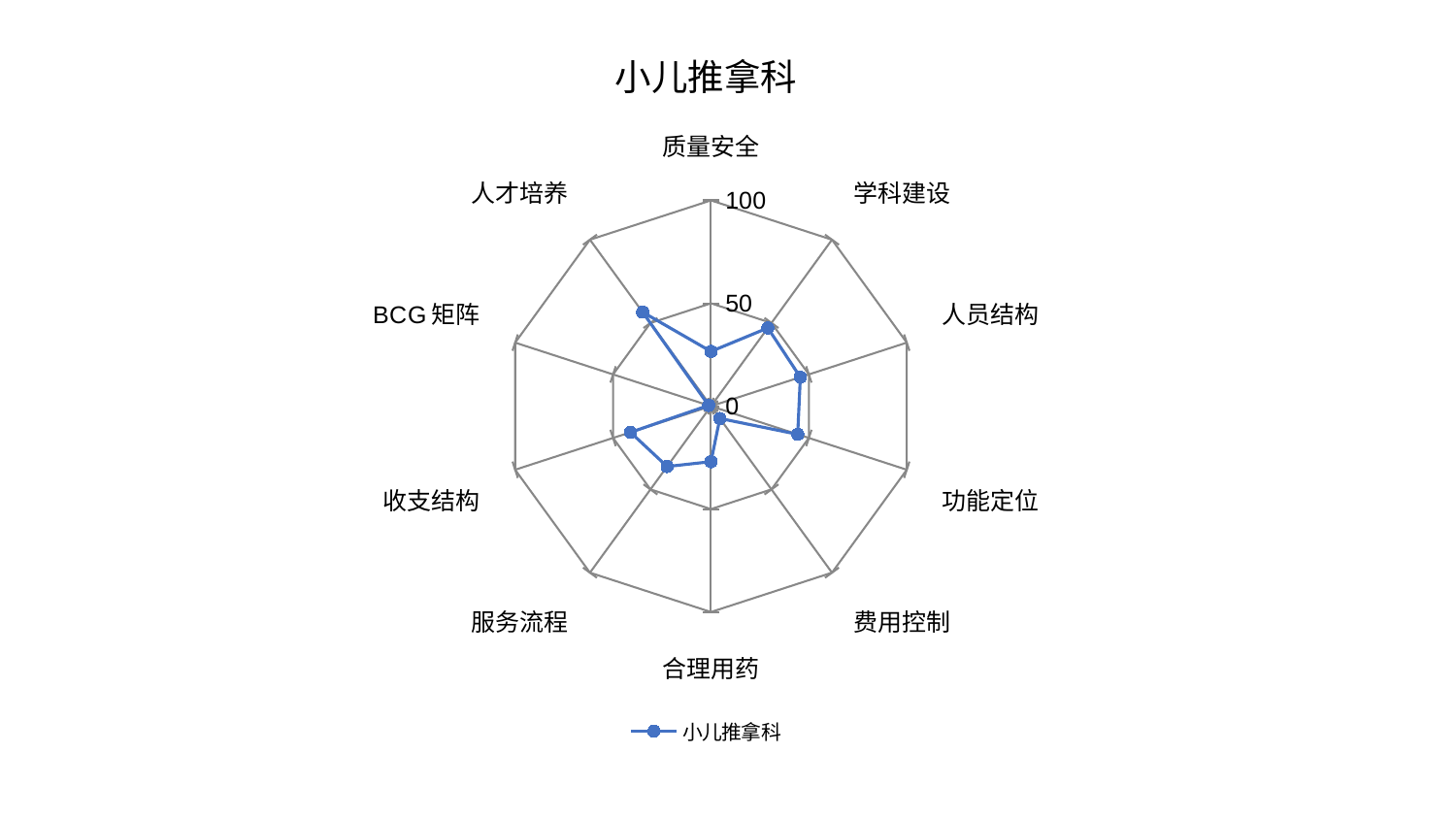

### Chart: 小儿推拿科

| Category | 小儿推拿科 |
|---|---|
| 质量安全 | 26.602594222074245 |
| 学科建设 | 47.00505766480931 |
| 人员结构 | 45.652988313318126 |
| 功能定位 | 44.31384486966354 |
| 费用控制 | 7.3871023200014205 |
| 合理用药 | 26.970358992780266 |
| 服务流程 | 36.24371044655286 |
| 收支结构 | 41.113942013215905 |
| BCG矩阵 | 1.1772375699351596 |
| 人才培养 | 56.50830664539826 |
97